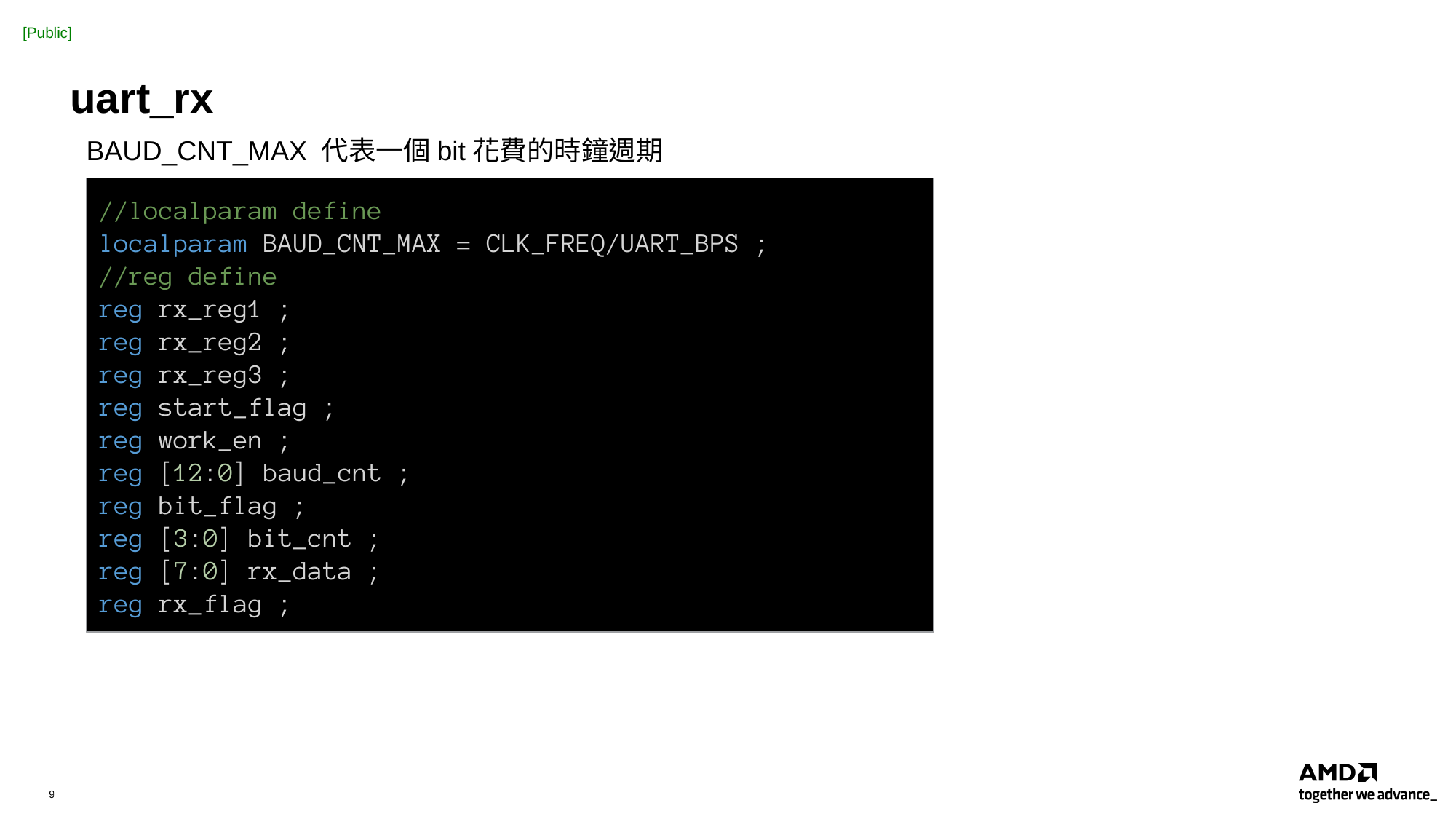

# uart_rx
BAUD_CNT_MAX 代表一個bit花費的時鐘週期

//localparam define
localparam BAUD_CNT_MAX = CLK_FREQ/UART_BPS ;
//reg define
reg rx_reg1 ;
reg rx_reg2 ;
reg rx_reg3 ;
reg start_flag ;
reg work_en ;
reg [12:0] baud_cnt ;
reg bit_flag ;
reg [3:0] bit_cnt ;
reg [7:0] rx_data ;
reg rx_flag ;